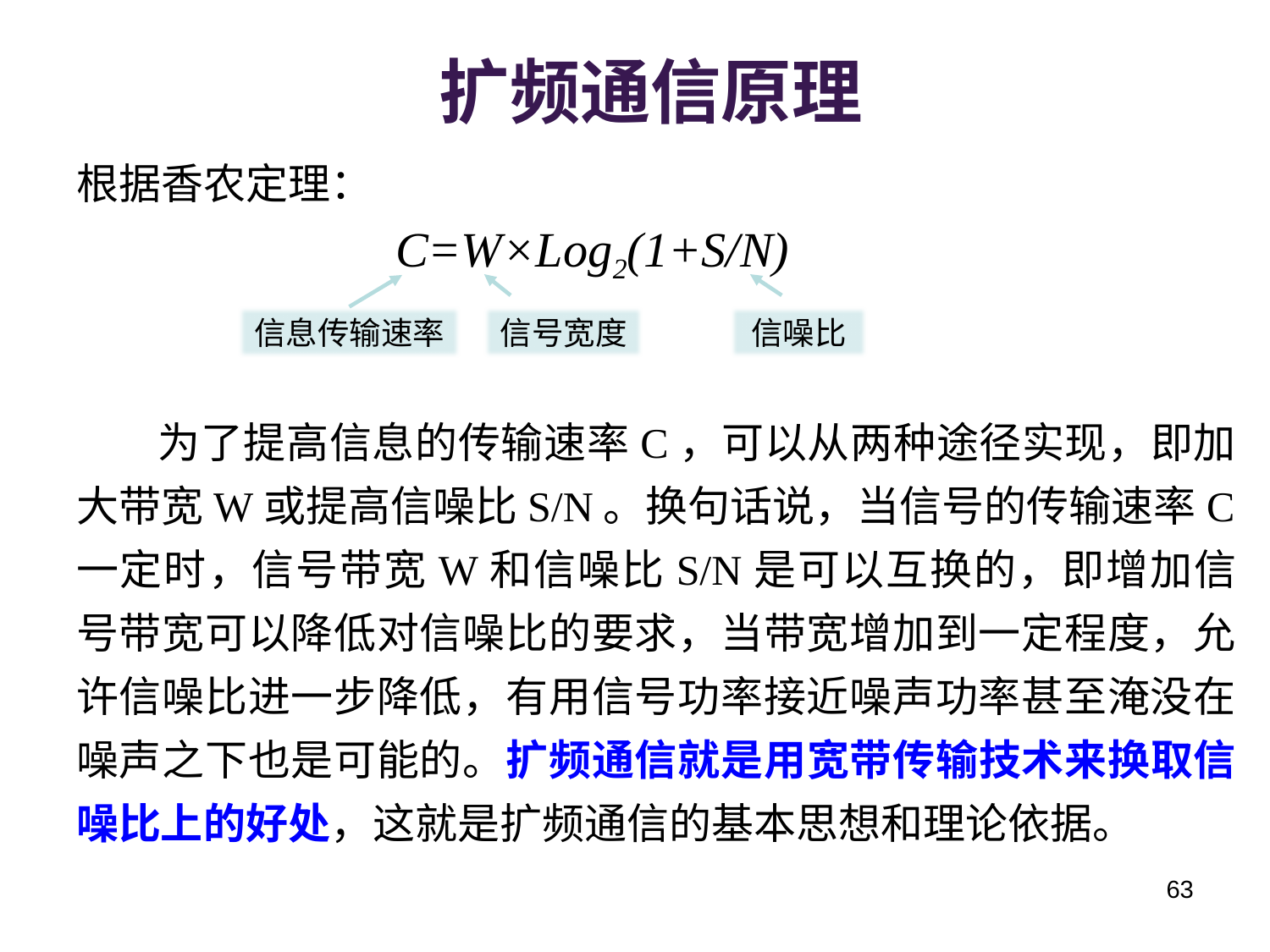

# 扩频通信原理
根据香农定理：
                          C=W×Log2(1+S/N)

       为了提高信息的传输速率C，可以从两种途径实现，即加大带宽W或提高信噪比S/N。换句话说，当信号的传输速率C一定时，信号带宽W和信噪比S/N是可以互换的，即增加信号带宽可以降低对信噪比的要求，当带宽增加到一定程度，允许信噪比进一步降低，有用信号功率接近噪声功率甚至淹没在噪声之下也是可能的。扩频通信就是用宽带传输技术来换取信噪比上的好处，这就是扩频通信的基本思想和理论依据。
信息传输速率
信号宽度
信噪比
63